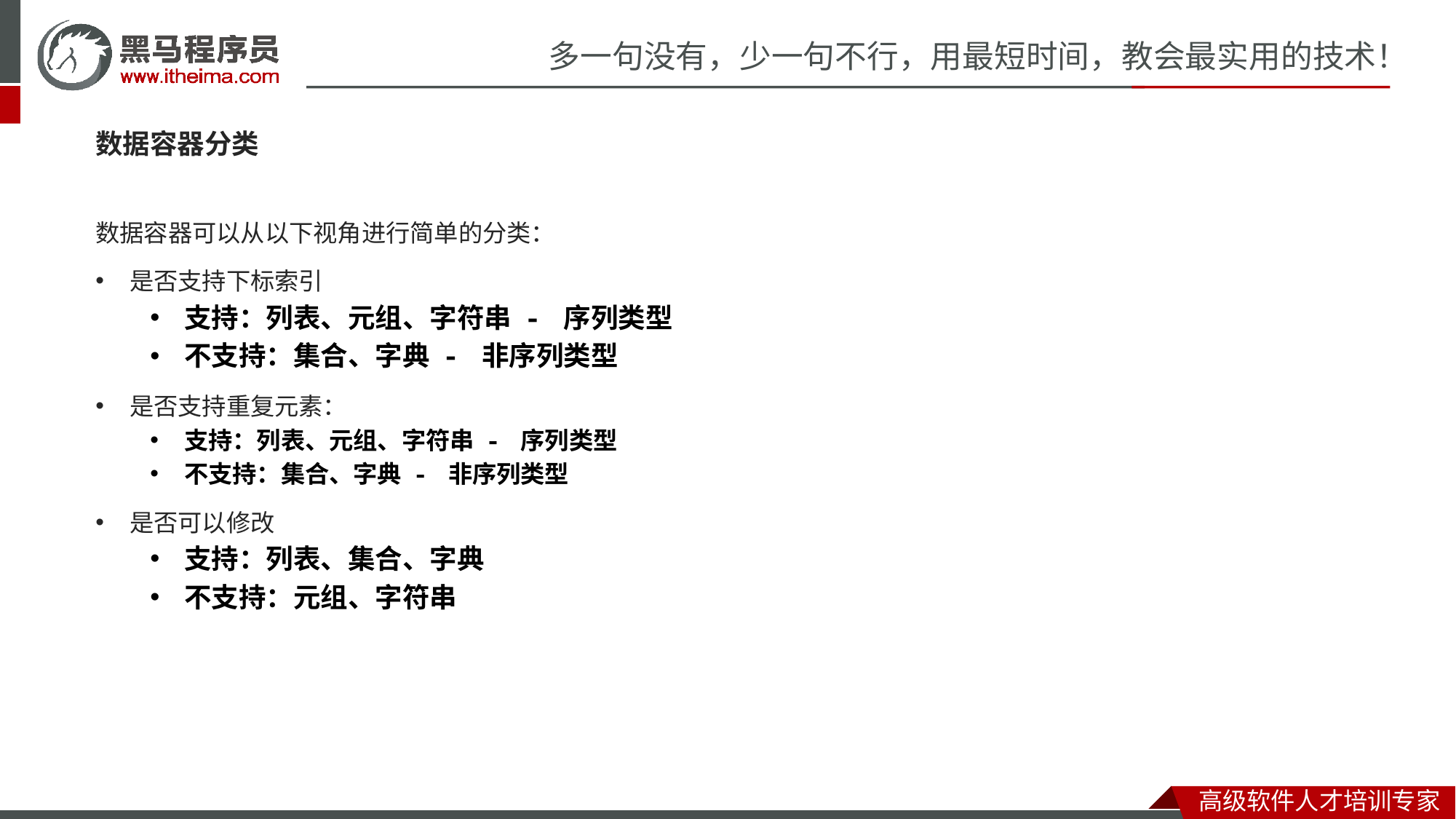

数据容器分类
数据容器可以从以下视角进行简单的分类：
是否支持下标索引
支持：列表、元组、字符串 - 序列类型
不支持：集合、字典 - 非序列类型
是否支持重复元素：
支持：列表、元组、字符串 - 序列类型
不支持：集合、字典 - 非序列类型
是否可以修改
支持：列表、集合、字典
不支持：元组、字符串